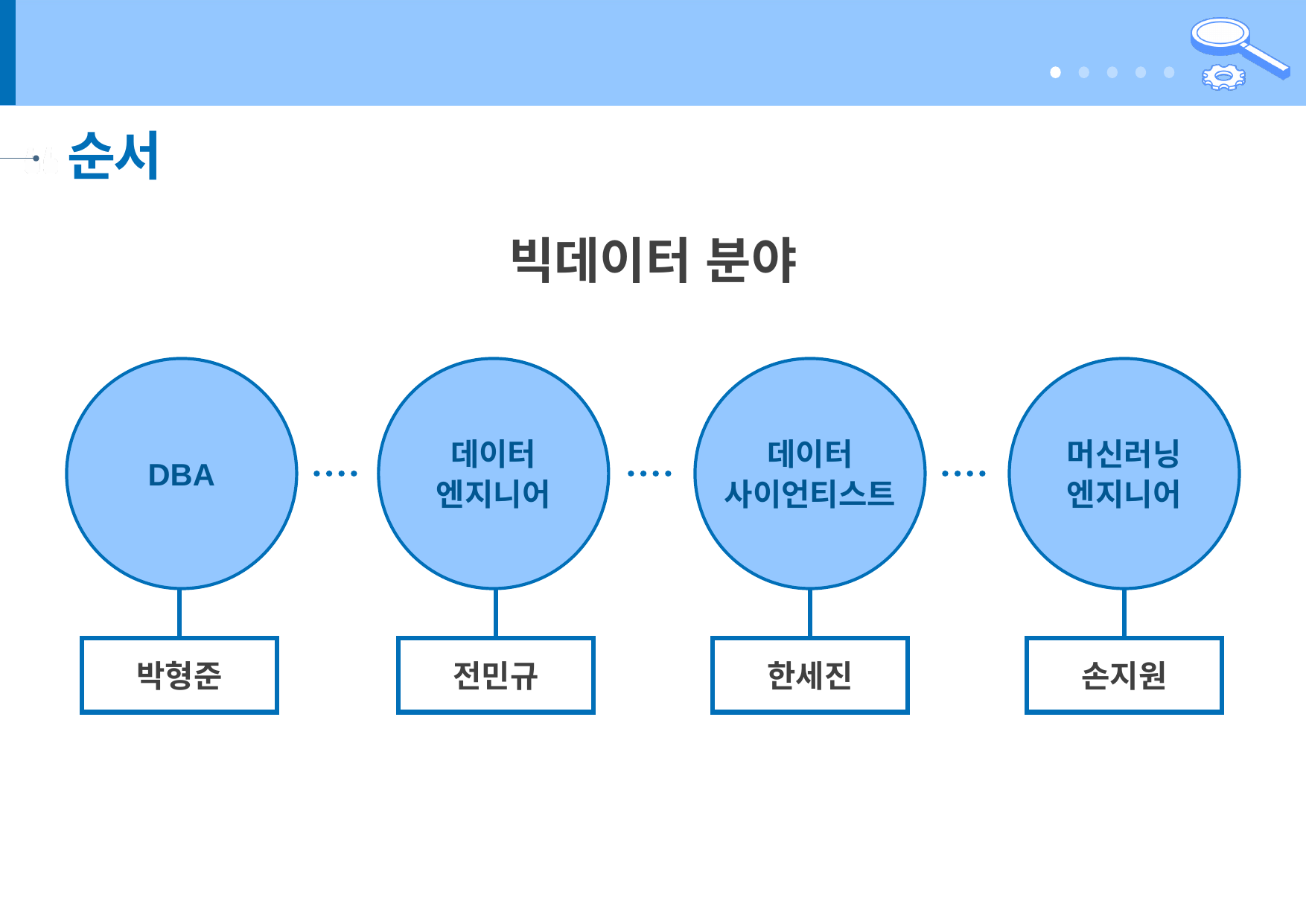

# 순서
빅데이터 분야
DBA
데이터
엔지니어
데이터
사이언티스트
머신러닝
엔지니어

박형준
전민규
한세진
손지원